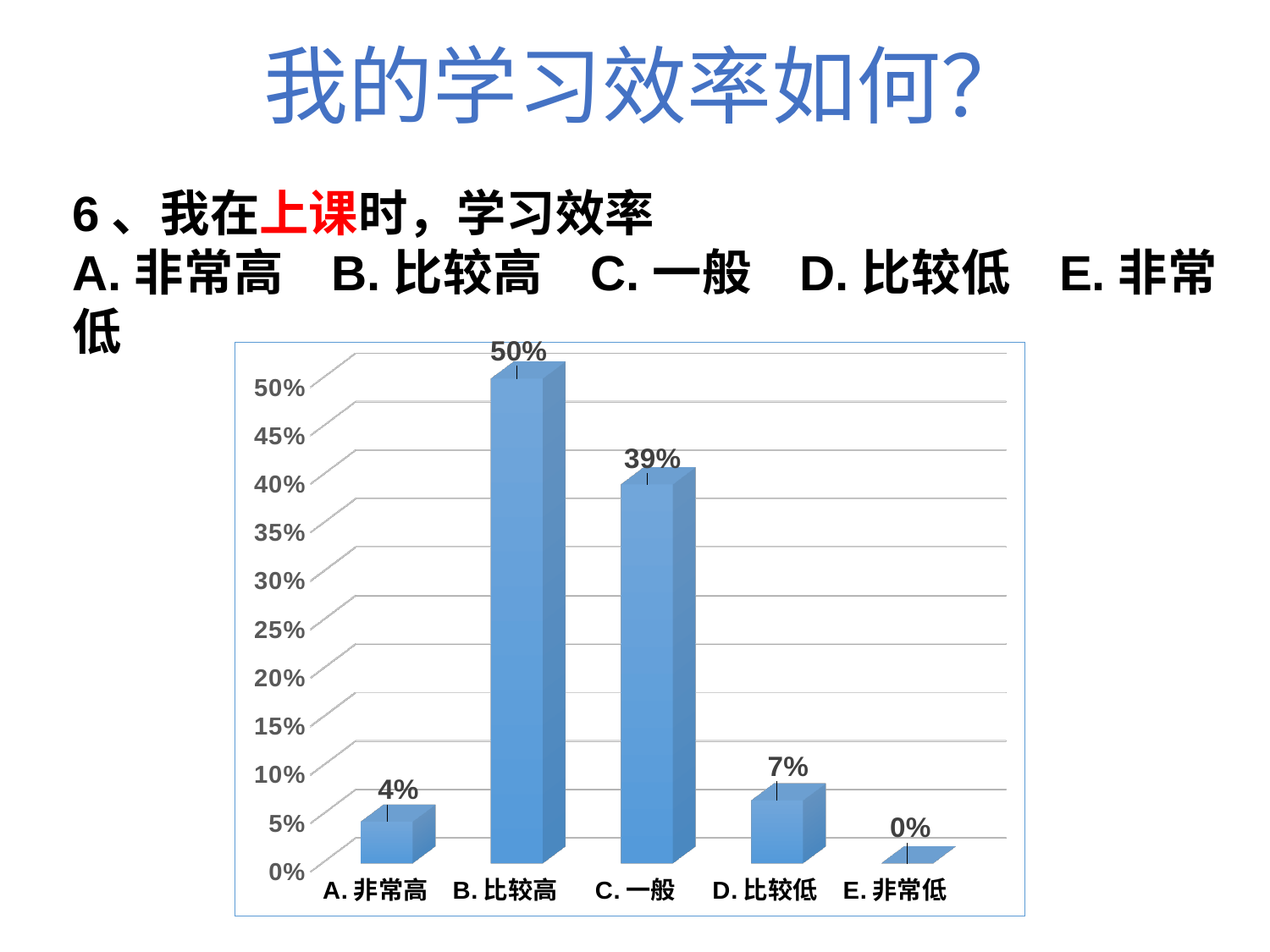

我的学习效率如何？
6、我在上课时，学习效率
A.非常高   B.比较高   C.一般   D.比较低   E.非常低

[unsupported chart]